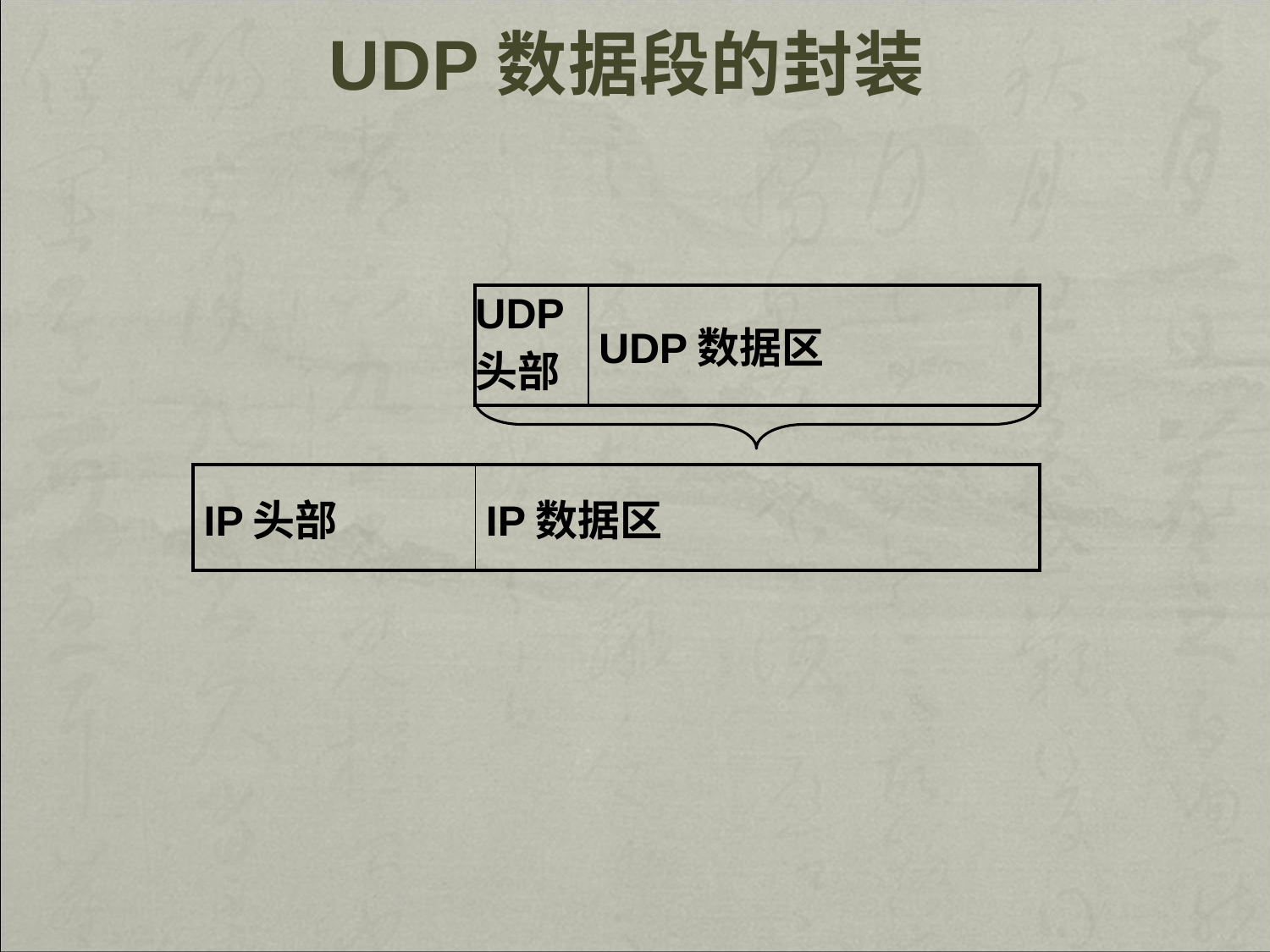

# UDP数据段的封装

|  | UDP头部 | UDP数据区 |
| --- | --- | --- |
|  |  |  |
| IP头部 | IP数据区 |  |
133